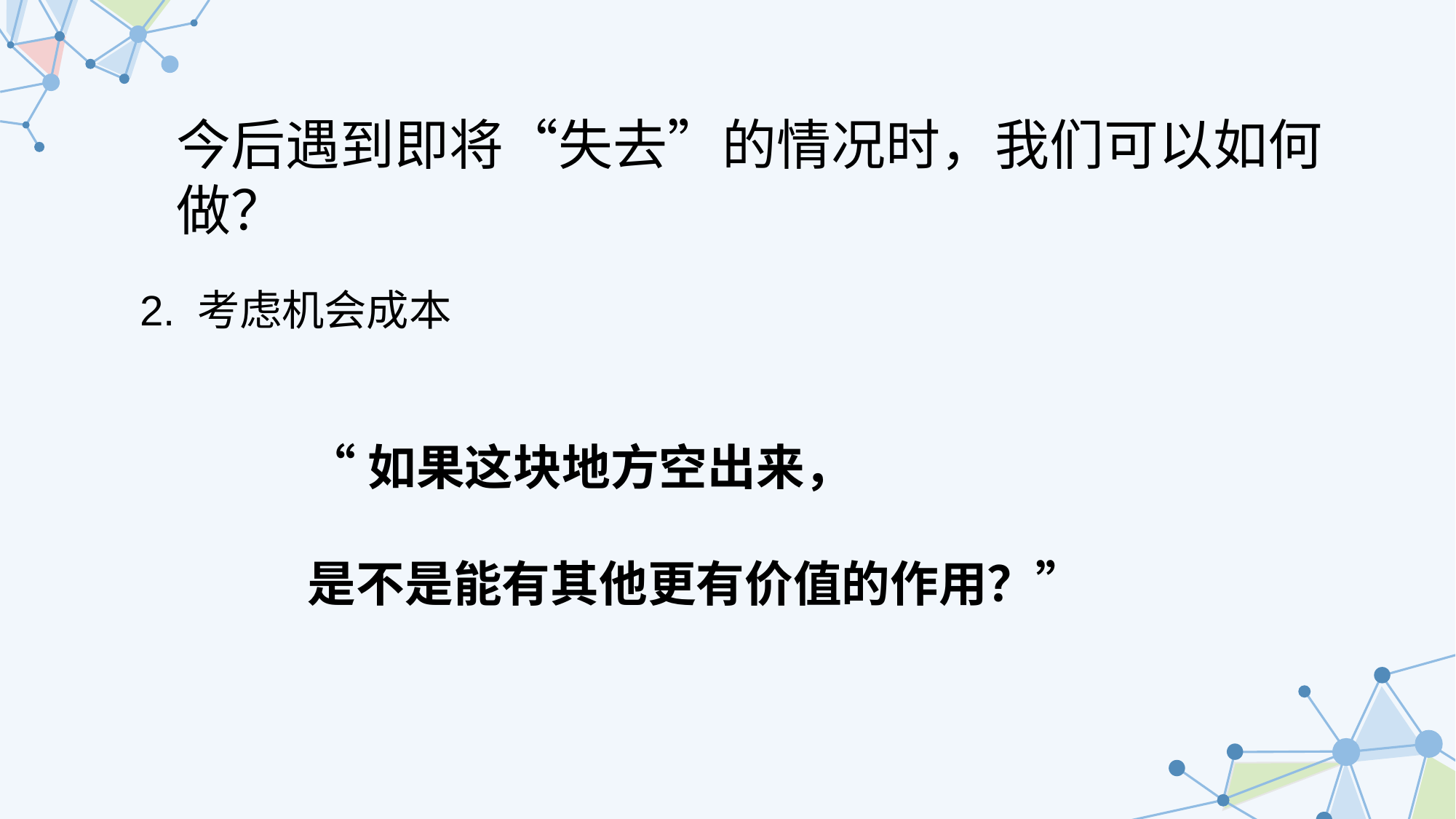

今后遇到即将“失去”的情况时，我们可以如何做？
2. 考虑机会成本
“如果这块地方空出来，

是不是能有其他更有价值的作用？”